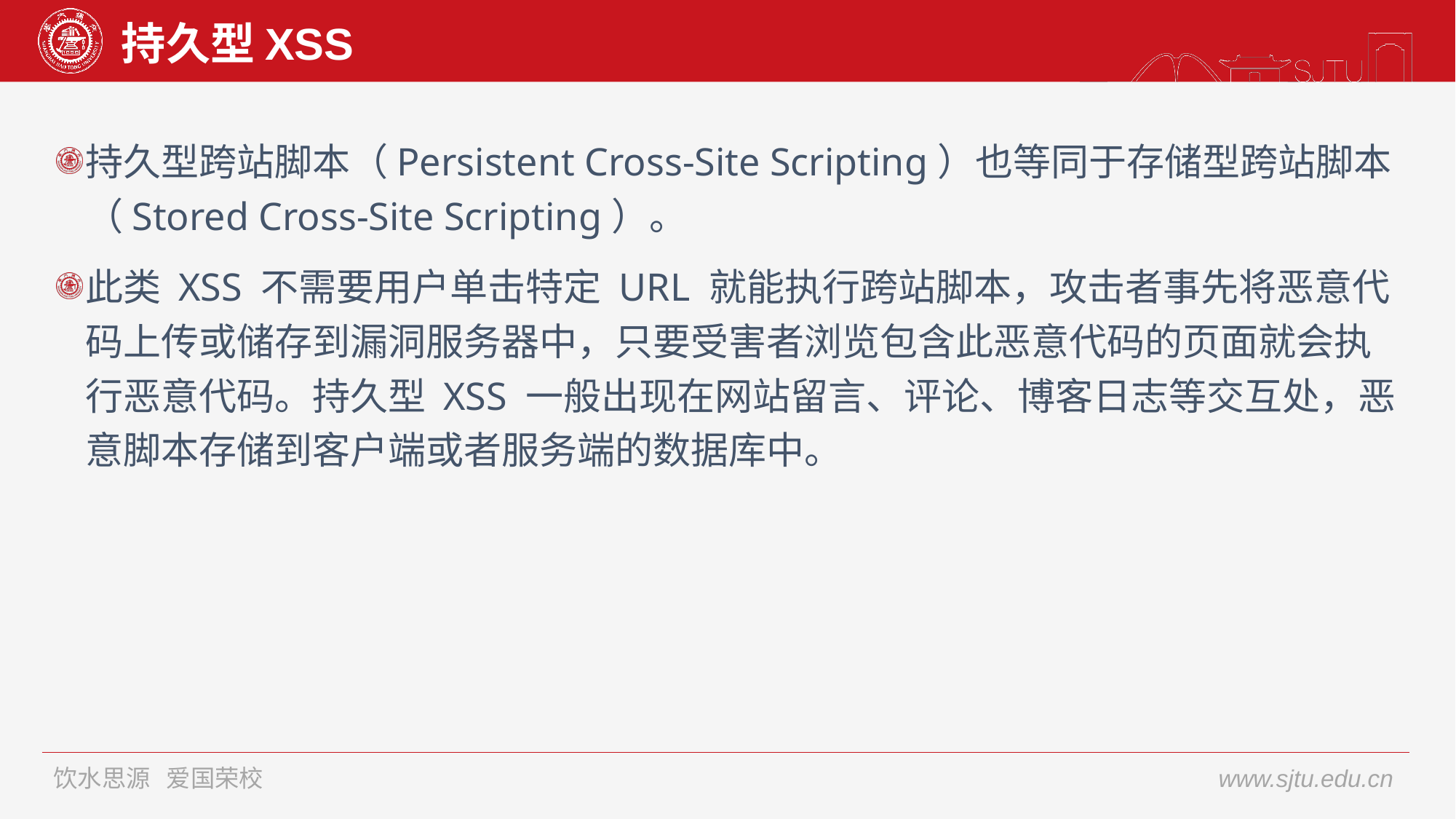

# 持久型XSS
持久型跨站脚本（Persistent Cross-Site Scripting）也等同于存储型跨站脚本（Stored Cross-Site Scripting）。
此类 XSS 不需要用户单击特定 URL 就能执行跨站脚本，攻击者事先将恶意代码上传或储存到漏洞服务器中，只要受害者浏览包含此恶意代码的页面就会执行恶意代码。持久型 XSS 一般出现在网站留言、评论、博客日志等交互处，恶意脚本存储到客户端或者服务端的数据库中。